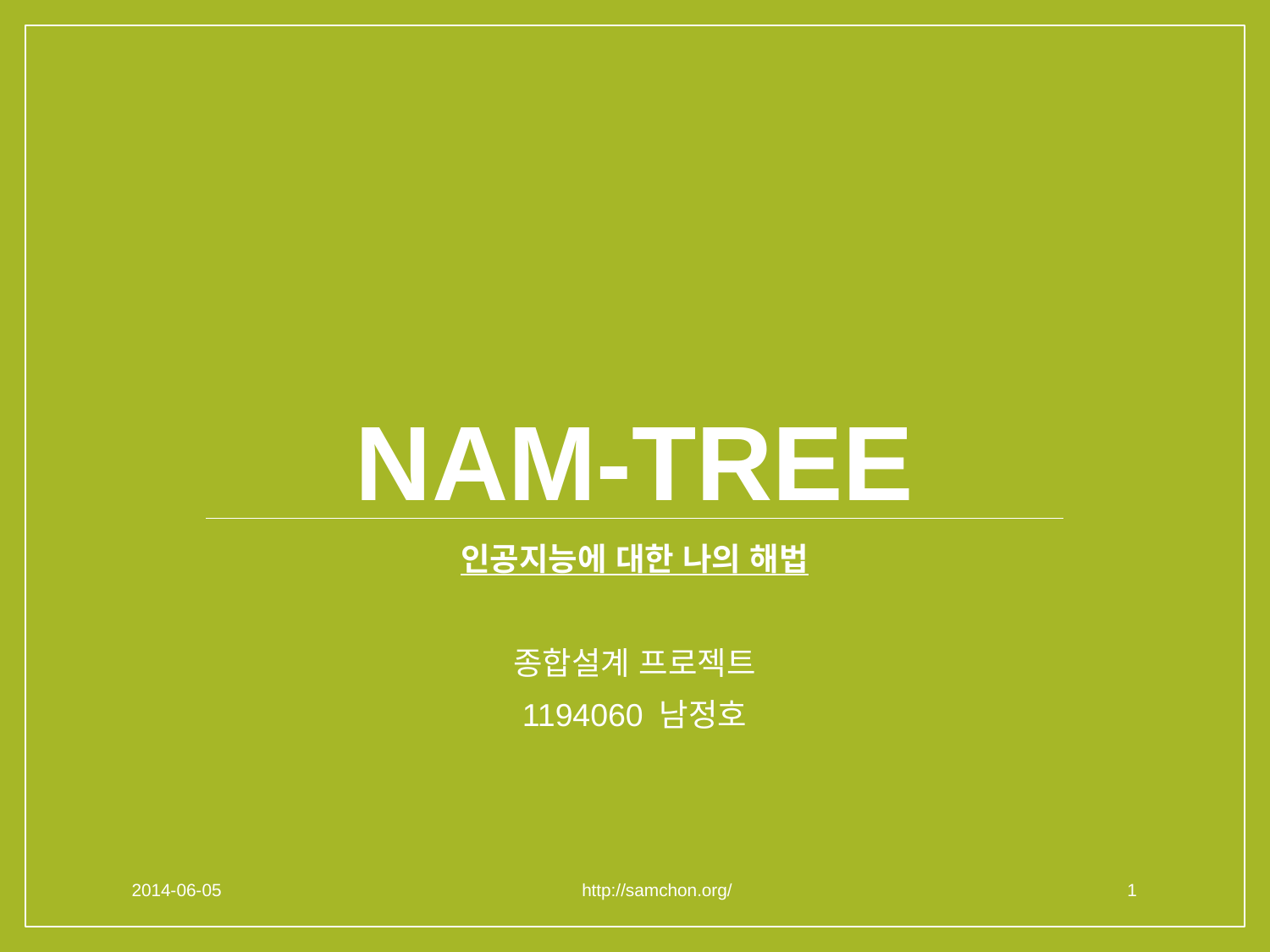

# NAM-TREE
인공지능에 대한 나의 해법

종합설계 프로젝트
1194060 남정호
2014-06-05
http://samchon.org/
1